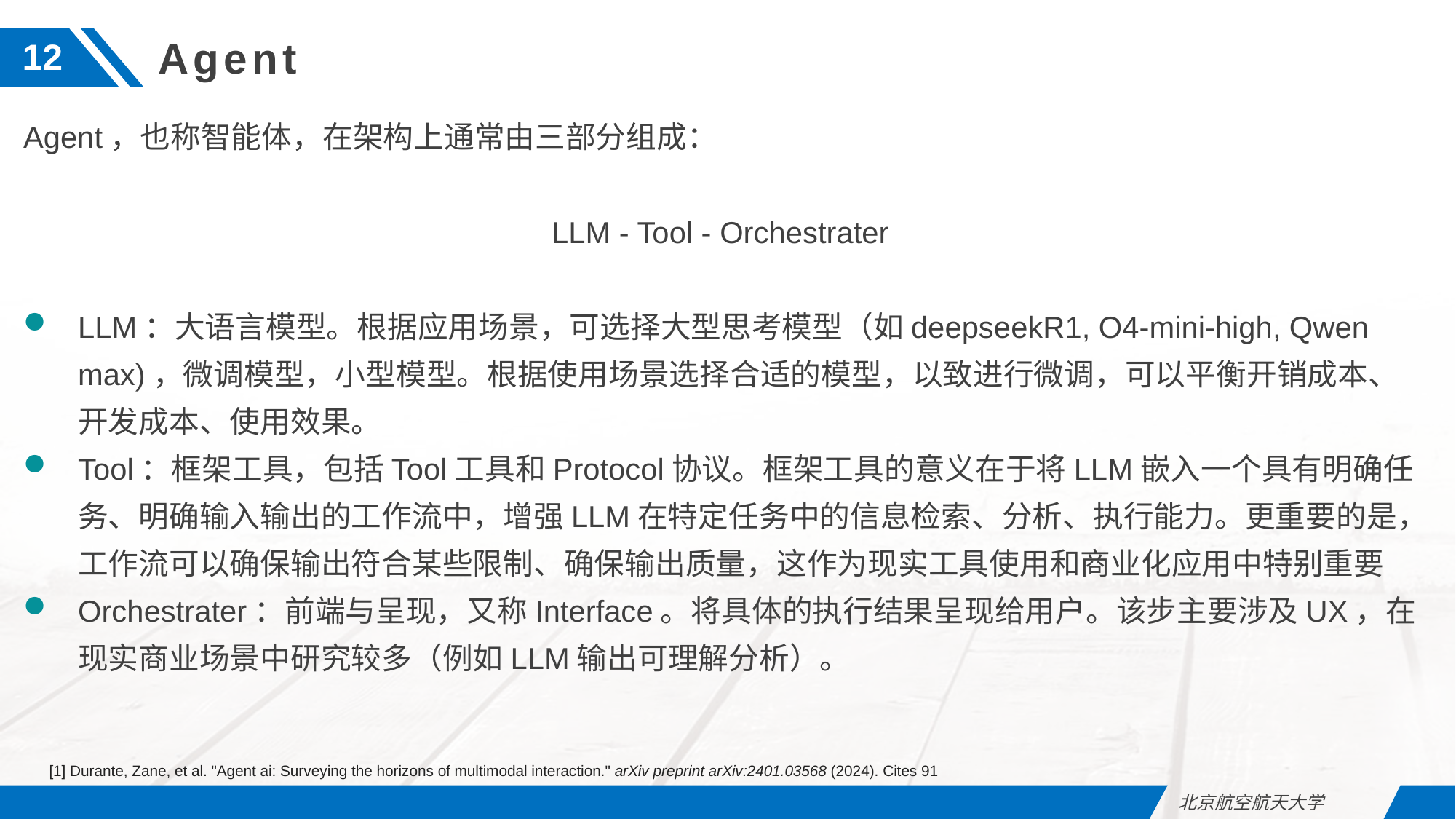

Agent

12
Agent，也称智能体，在架构上通常由三部分组成：

LLM - Tool - Orchestrater

LLM：大语言模型。根据应用场景，可选择大型思考模型（如deepseekR1, O4-mini-high, Qwen max)，微调模型，小型模型。根据使用场景选择合适的模型，以致进行微调，可以平衡开销成本、开发成本、使用效果。
Tool：框架工具，包括Tool工具和Protocol协议。框架工具的意义在于将LLM嵌入一个具有明确任务、明确输入输出的工作流中，增强LLM在特定任务中的信息检索、分析、执行能力。更重要的是，工作流可以确保输出符合某些限制、确保输出质量，这作为现实工具使用和商业化应用中特别重要
Orchestrater：前端与呈现，又称Interface。将具体的执行结果呈现给用户。该步主要涉及UX，在现实商业场景中研究较多（例如LLM输出可理解分析）。
[1] Durante, Zane, et al. "Agent ai: Surveying the horizons of multimodal interaction." arXiv preprint arXiv:2401.03568 (2024). Cites 91

北京航空航天大学